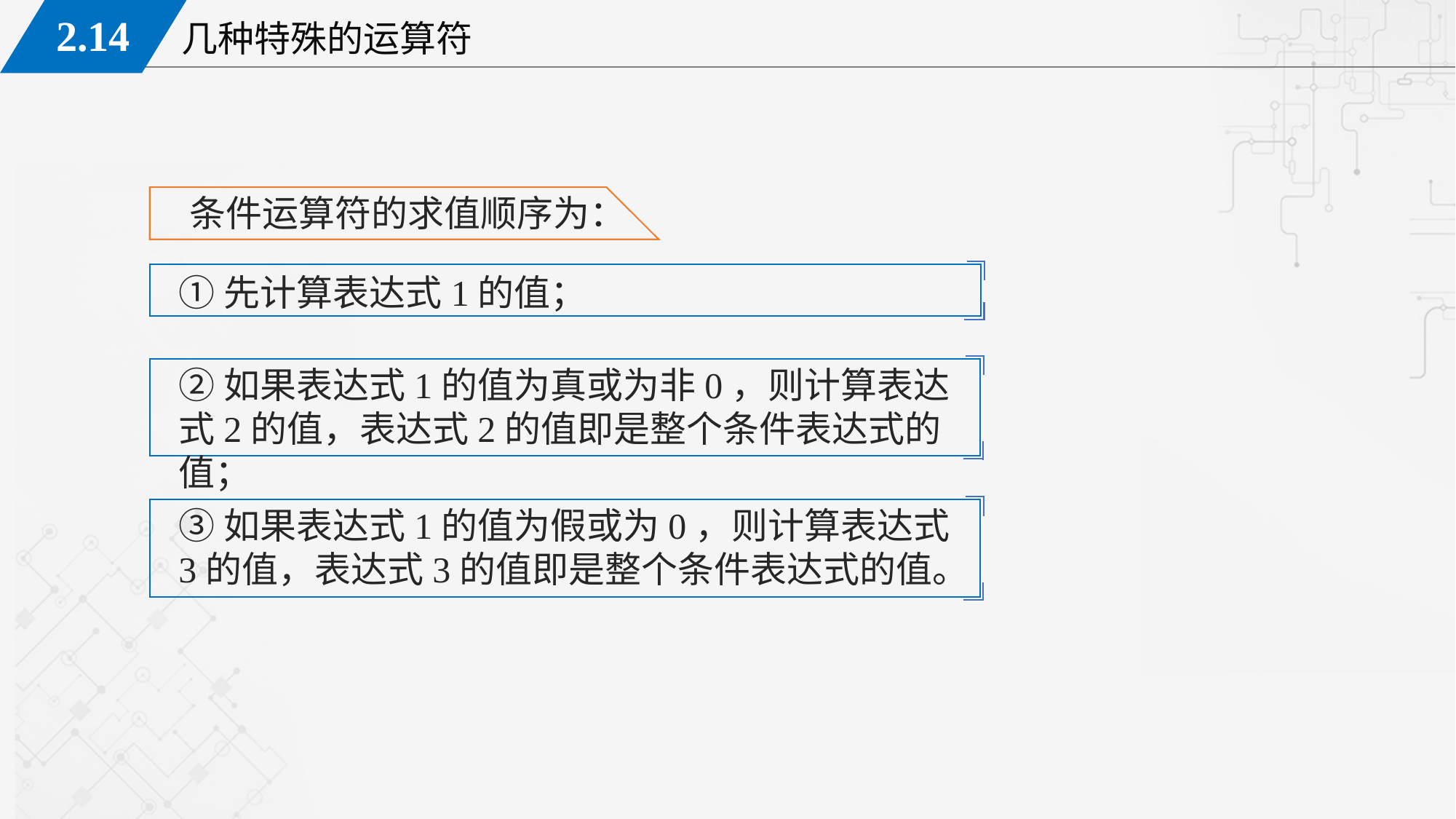

条件运算符的求值顺序为：

①先计算表达式1的值；
②如果表达式1的值为真或为非0，则计算表达式2的值，表达式2的值即是整个条件表达式的值；

③如果表达式1的值为假或为0，则计算表达式3的值，表达式3的值即是整个条件表达式的值。